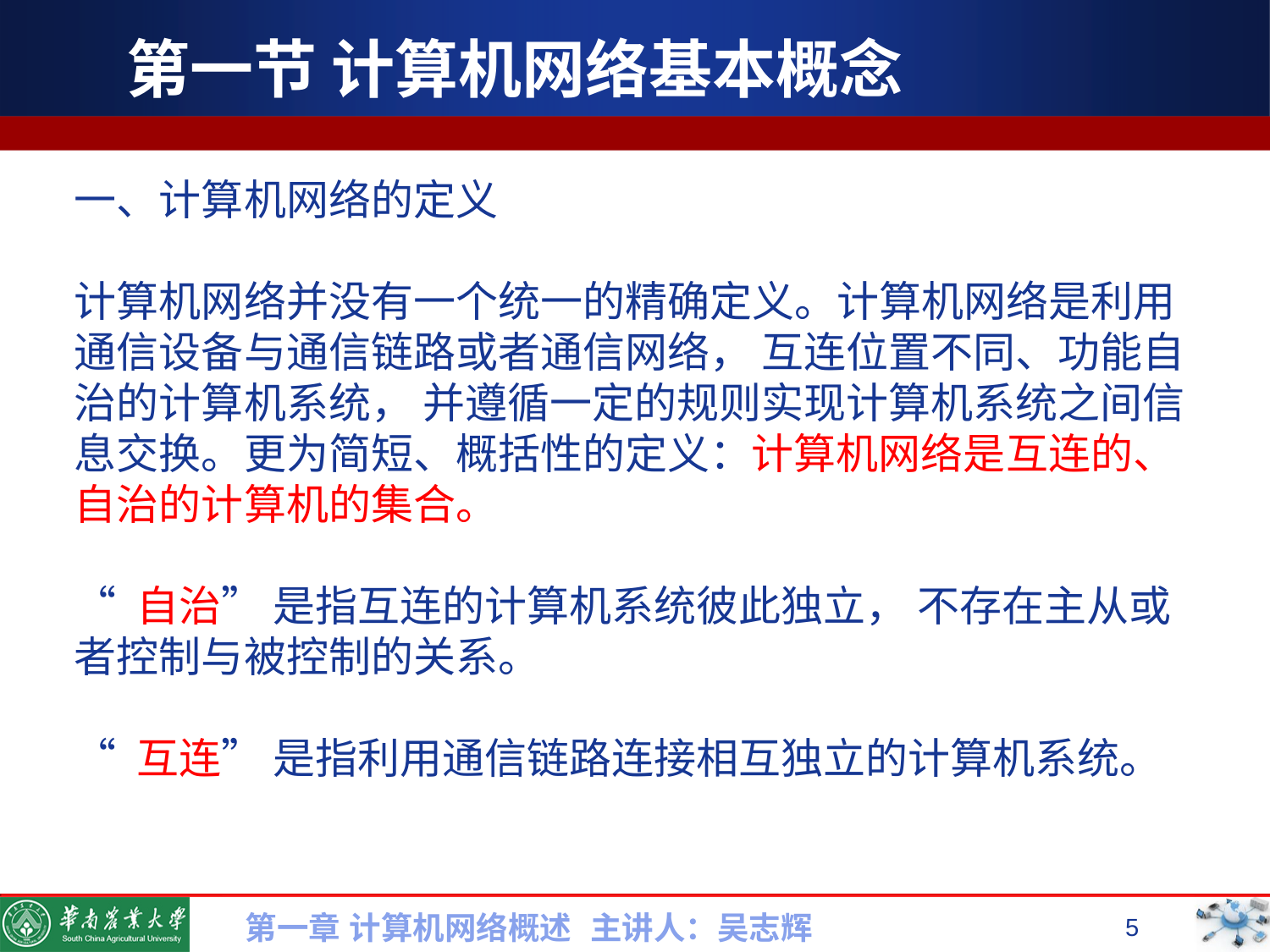

# 第一节 计算机网络基本概念
一、计算机网络的定义

计算机网络并没有一个统一的精确定义。计算机网络是利用通信设备与通信链路或者通信网络， 互连位置不同、功能自治的计算机系统， 并遵循一定的规则实现计算机系统之间信
息交换。更为简短、概括性的定义：计算机网络是互连的、自治的计算机的集合。

“ 自治” 是指互连的计算机系统彼此独立， 不存在主从或者控制与被控制的关系。

“ 互连” 是指利用通信链路连接相互独立的计算机系统。

第一章 计算机网络概述  主讲人：吴志辉
5